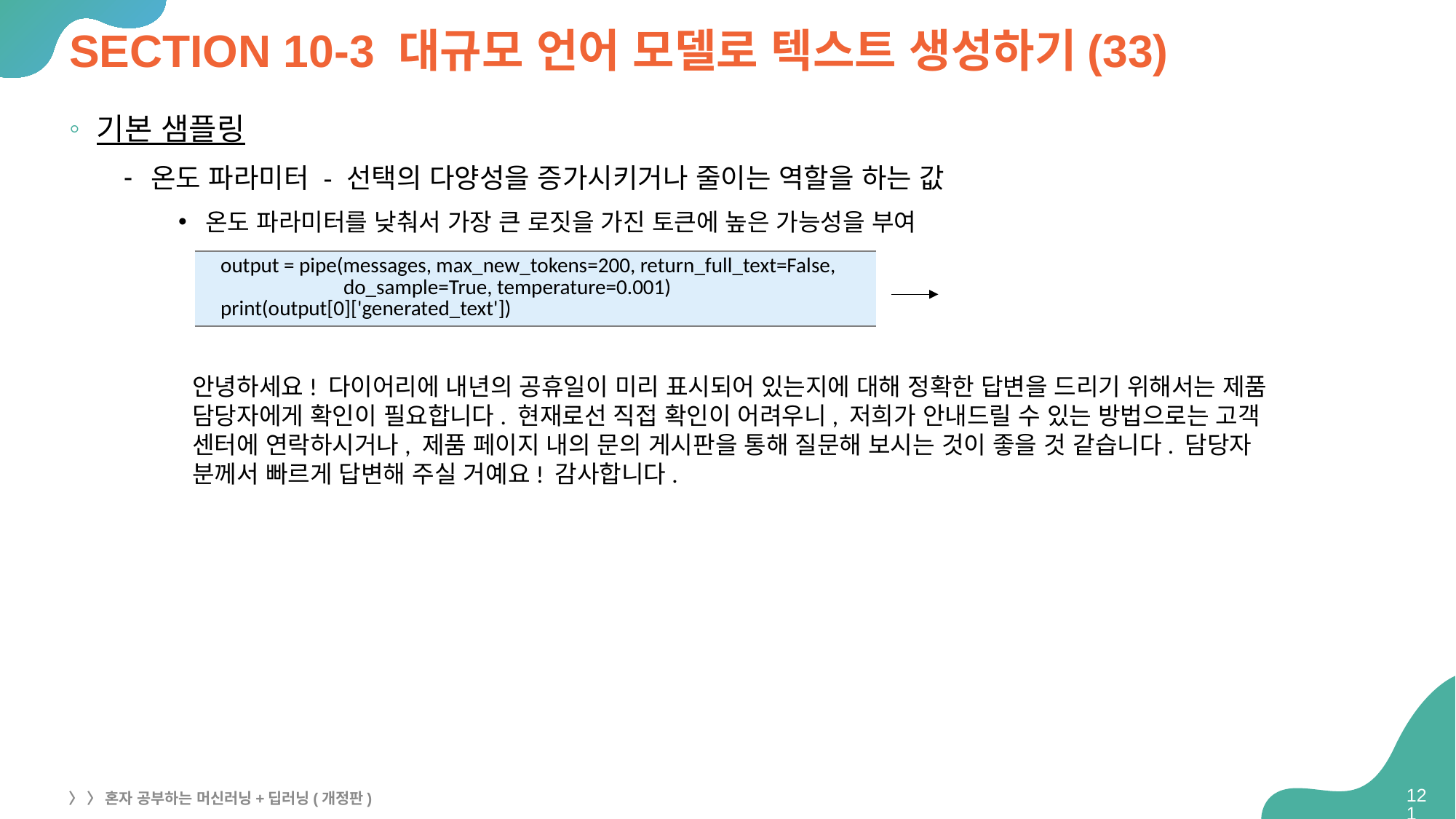

# SECTION 10-3 대규모 언어 모델로 텍스트 생성하기(33)
기본 샘플링
온도 파라미터 - 선택의 다양성을 증가시키거나 줄이는 역할을 하는 값
온도 파라미터를 낮춰서 가장 큰 로짓을 가진 토큰에 높은 가능성을 부여
| output = pipe(messages, max\_new\_tokens=200, return\_full\_text=False, do\_sample=True, temperature=0.001) print(output[0]['generated\_text']) |
| --- |
안녕하세요! 다이어리에 내년의 공휴일이 미리 표시되어 있는지에 대해 정확한 답변을 드리기 위해서는 제품
담당자에게 확인이 필요합니다. 현재로선 직접 확인이 어려우니, 저희가 안내드릴 수 있는 방법으로는 고객
센터에 연락하시거나, 제품 페이지 내의 문의 게시판을 통해 질문해 보시는 것이 좋을 것 같습니다. 담당자
분께서 빠르게 답변해 주실 거예요! 감사합니다.
121
〉 〉 혼자 공부하는 머신러닝+딥러닝(개정판)